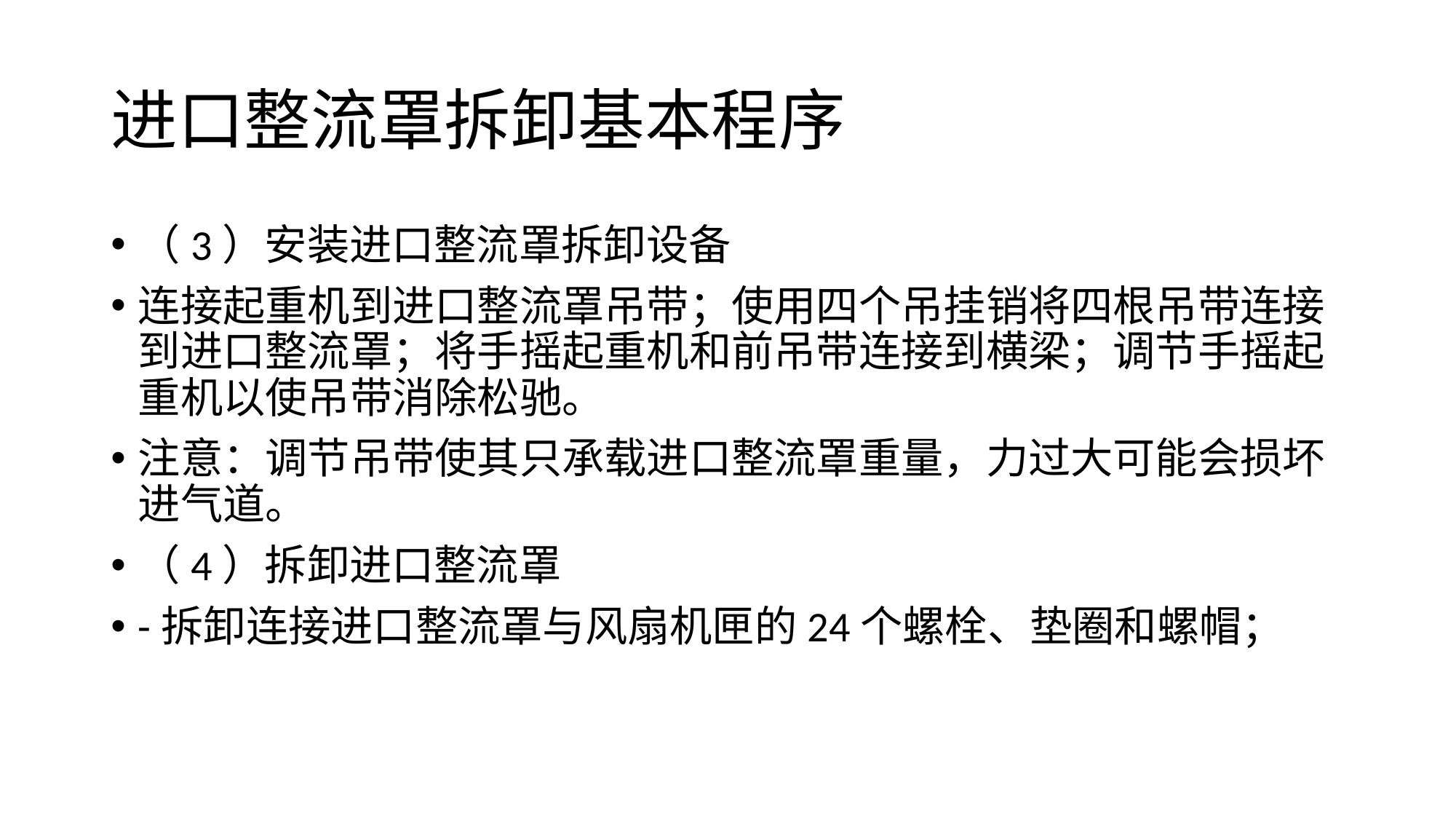

# 进口整流罩拆卸基本程序
（3）安装进口整流罩拆卸设备
连接起重机到进口整流罩吊带；使用四个吊挂销将四根吊带连接到进口整流罩；将手摇起重机和前吊带连接到横梁；调节手摇起重机以使吊带消除松驰。
注意：调节吊带使其只承载进口整流罩重量，力过大可能会损坏进气道。
（4）拆卸进口整流罩
-拆卸连接进口整流罩与风扇机匣的24个螺栓、垫圈和螺帽；